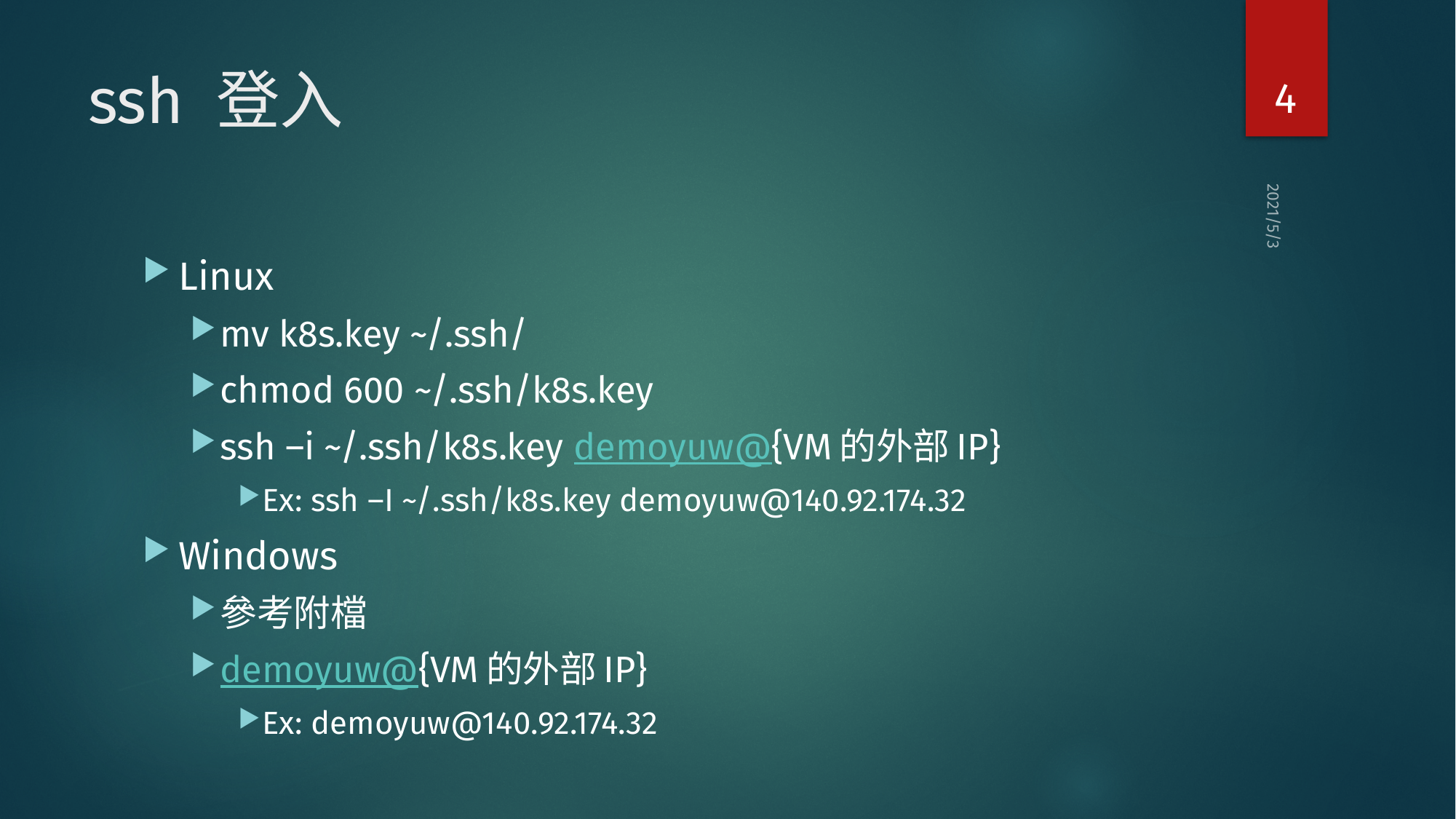

4
# ssh 登入
2021/5/3
Linux
mv k8s.key ~/.ssh/
chmod 600 ~/.ssh/k8s.key
ssh –i ~/.ssh/k8s.key demoyuw@{VM的外部IP}
Ex: ssh –I ~/.ssh/k8s.key demoyuw@140.92.174.32
Windows
參考附檔
demoyuw@{VM的外部IP}
Ex: demoyuw@140.92.174.32